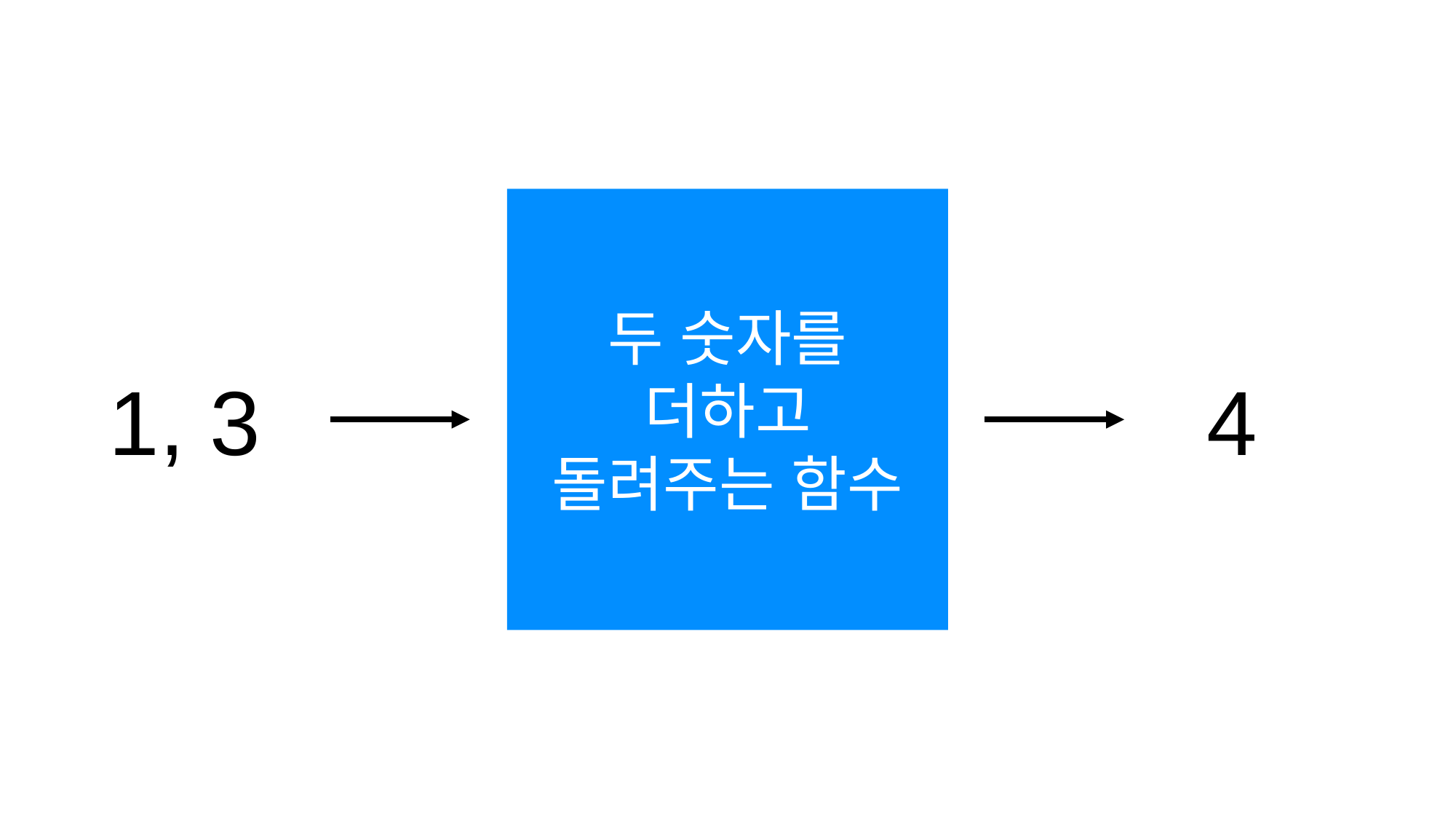

두 숫자를 더하고
돌려주는 함수
1, 3
4